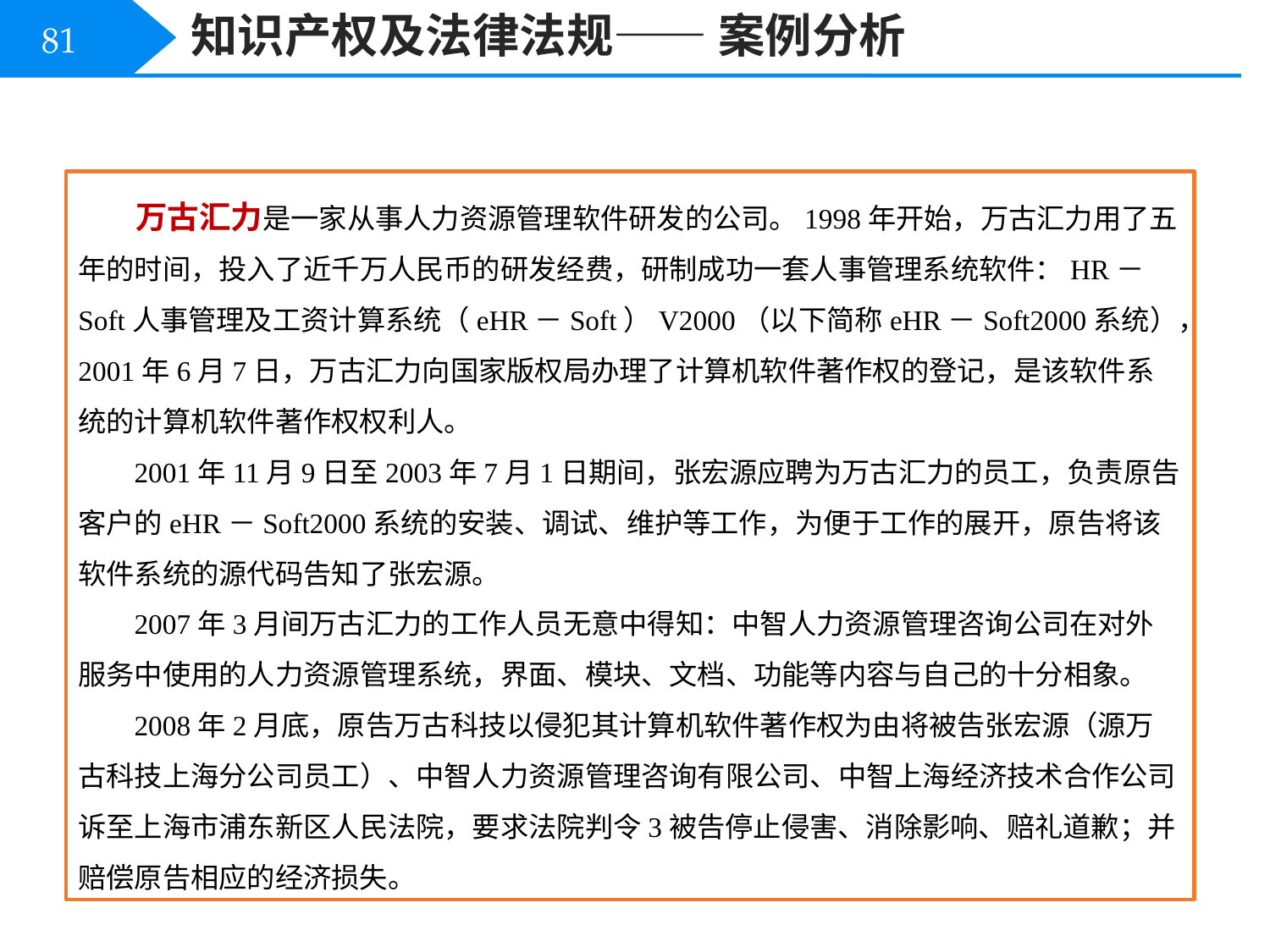

知识产权及法律法规—— 案例分析
81
        万古汇力是一家从事人力资源管理软件研发的公司。1998年开始，万古汇力用了五年的时间，投入了近千万人民币的研发经费，研制成功一套人事管理系统软件：HR－Soft人事管理及工资计算系统（eHR－Soft）V2000（以下简称eHR－Soft2000系统），2001年6月7日，万古汇力向国家版权局办理了计算机软件著作权的登记，是该软件系统的计算机软件著作权权利人。
        2001年11月9日至2003年7月1日期间，张宏源应聘为万古汇力的员工，负责原告客户的eHR－Soft2000系统的安装、调试、维护等工作，为便于工作的展开，原告将该软件系统的源代码告知了张宏源。
        2007年3月间万古汇力的工作人员无意中得知：中智人力资源管理咨询公司在对外服务中使用的人力资源管理系统，界面、模块、文档、功能等内容与自己的十分相象。
        2008年2月底，原告万古科技以侵犯其计算机软件著作权为由将被告张宏源（源万古科技上海分公司员工）、中智人力资源管理咨询有限公司、中智上海经济技术合作公司诉至上海市浦东新区人民法院，要求法院判令3被告停止侵害、消除影响、赔礼道歉；并赔偿原告相应的经济损失。